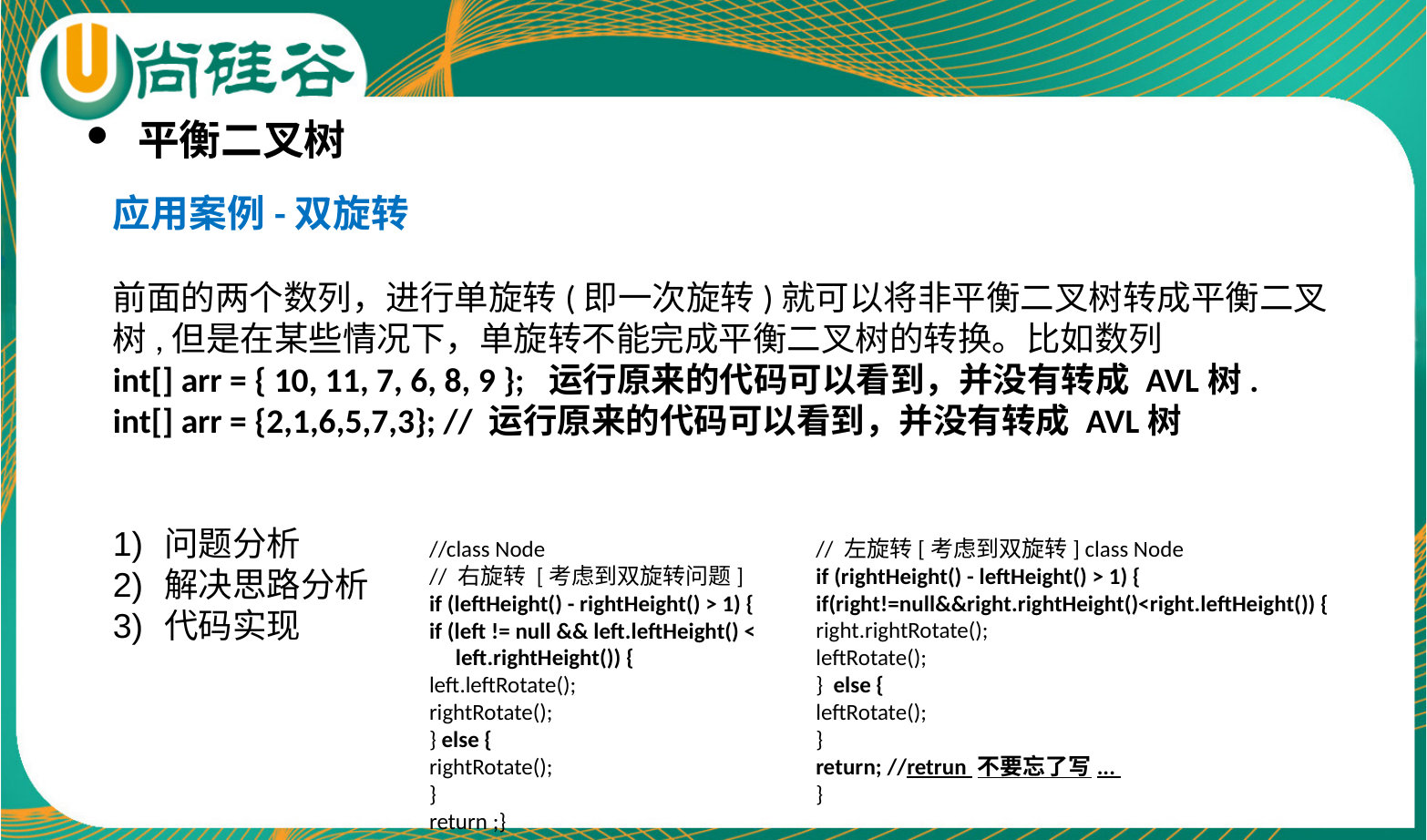

平衡二叉树
应用案例-双旋转

前面的两个数列，进行单旋转(即一次旋转)就可以将非平衡二叉树转成平衡二叉树,但是在某些情况下，单旋转不能完成平衡二叉树的转换。比如数列
int[] arr = { 10, 11, 7, 6, 8, 9 };  运行原来的代码可以看到，并没有转成 AVL树.
int[] arr = {2,1,6,5,7,3}; // 运行原来的代码可以看到，并没有转成 AVL树

问题分析
解决思路分析
代码实现

//class Node
// 右旋转 [考虑到双旋转问题]
if (leftHeight() - rightHeight() > 1) {
if (left != null && left.leftHeight() <
     left.rightHeight()) {
left.leftRotate();
rightRotate();
} else {
rightRotate();
}
return ;}
// 左旋转[考虑到双旋转] class Node
if (rightHeight() - leftHeight() > 1) {
if(right!=null&&right.rightHeight()<right.leftHeight()) {
right.rightRotate();
leftRotate();
}  else {
leftRotate();
}
return; //retrun 不要忘了写...
}